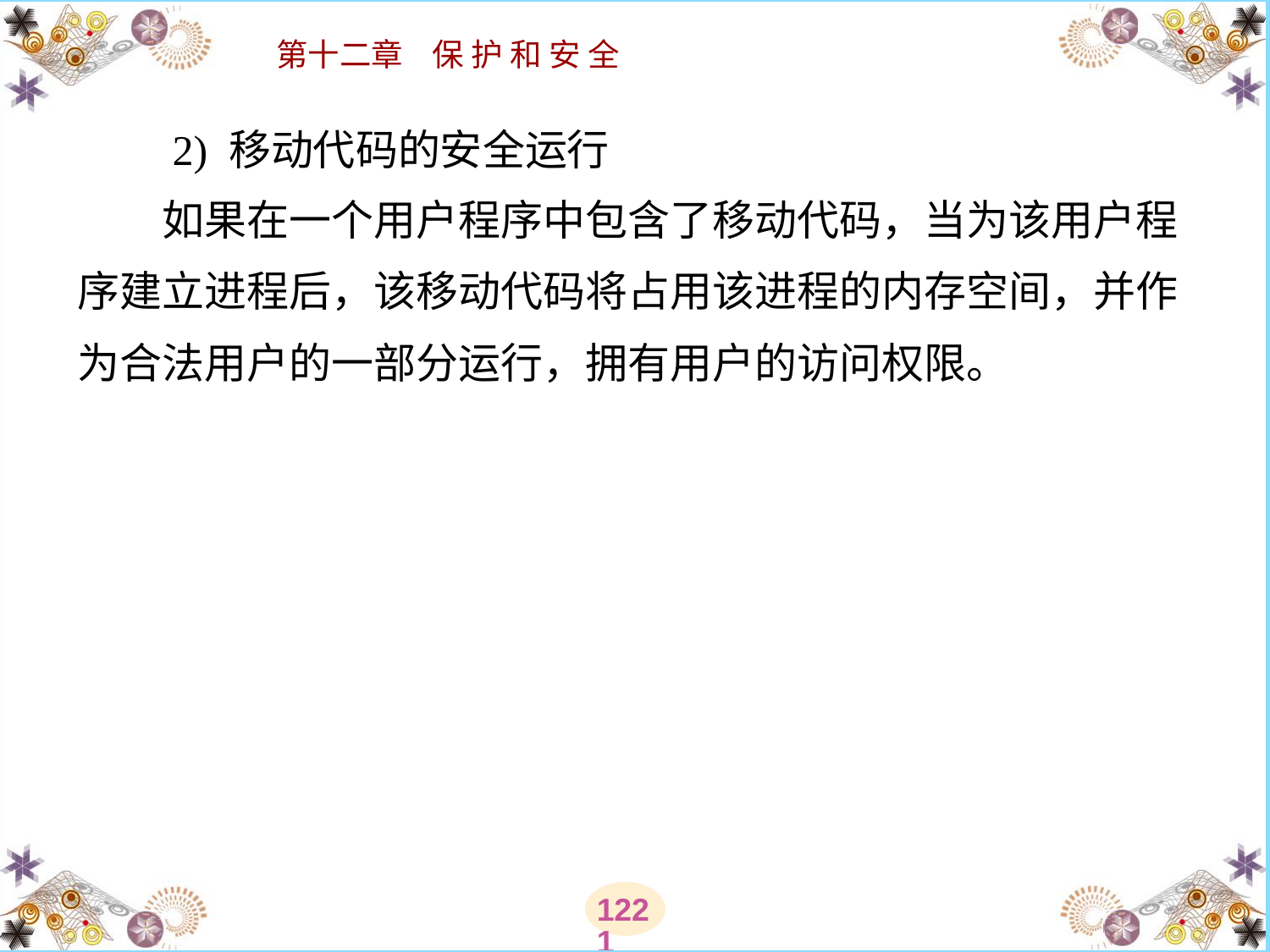

# 2) 移动代码的安全运行 　　如果在一个用户程序中包含了移动代码，当为该用户程序建立进程后，该移动代码将占用该进程的内存空间，并作为合法用户的一部分运行，拥有用户的访问权限。